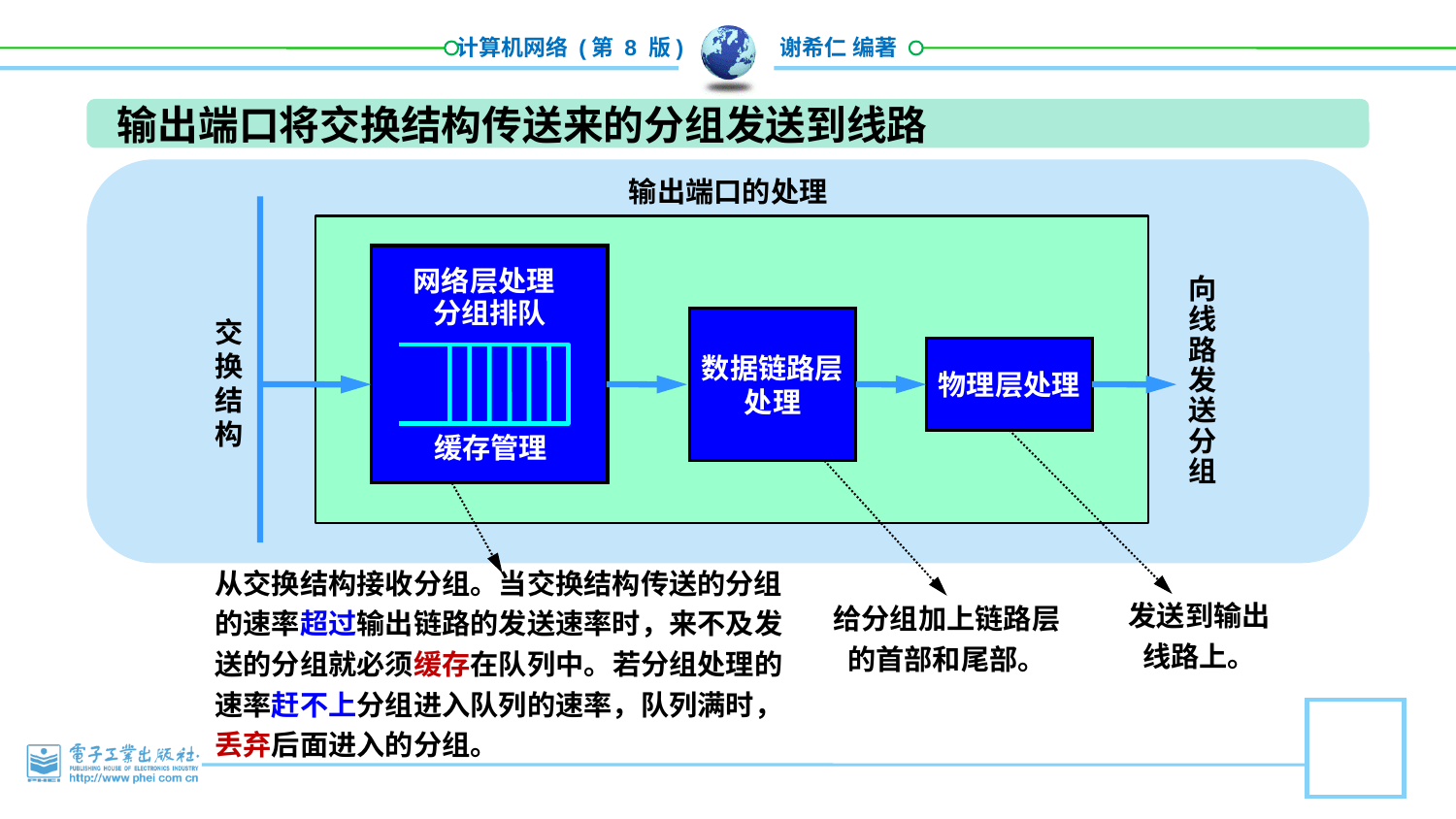

输出端口将交换结构传送来的分组发送到线路

  输出端口的处理

网络层处理
  分组排队
向
线
路
发
送
分
组
交
换
结
构
数据链路层
处理
物理层处理

缓存管理
发送到输出线路上。
给分组加上链路层的首部和尾部。
从交换结构接收分组。当交换结构传送的分组的速率超过输出链路的发送速率时，来不及发送的分组就必须缓存在队列中。若分组处理的速率赶不上分组进入队列的速率，队列满时，丢弃后面进入的分组。